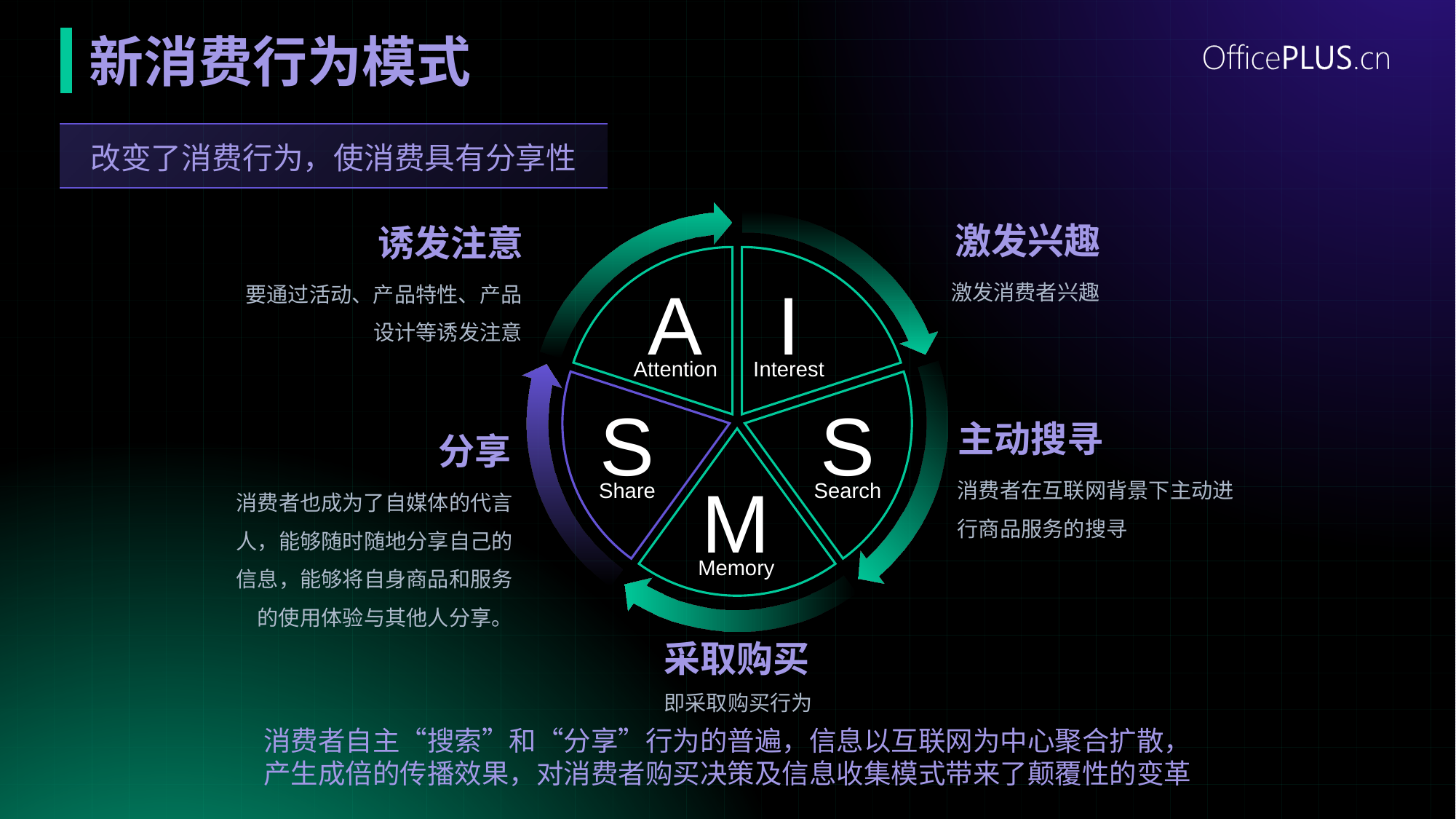

# 新消费行为模式
改变了消费行为，使消费具有分享性

激发兴趣

诱发注意

激发消费者兴趣

要通过活动、产品特性、产品设计等诱发注意
A
I
Attention
Interest
S
S
主动搜寻
分享
消费者在互联网背景下主动进行商品服务的搜寻
M
消费者也成为了自媒体的代言人，能够随时随地分享自己的信息，能够将自身商品和服务的使用体验与其他人分享。
Share
Search
Memory
采取购买
即采取购买行为
消费者自主“搜索”和“分享”行为的普遍，信息以互联网为中心聚合扩散，
产生成倍的传播效果，对消费者购买决策及信息收集模式带来了颠覆性的变革